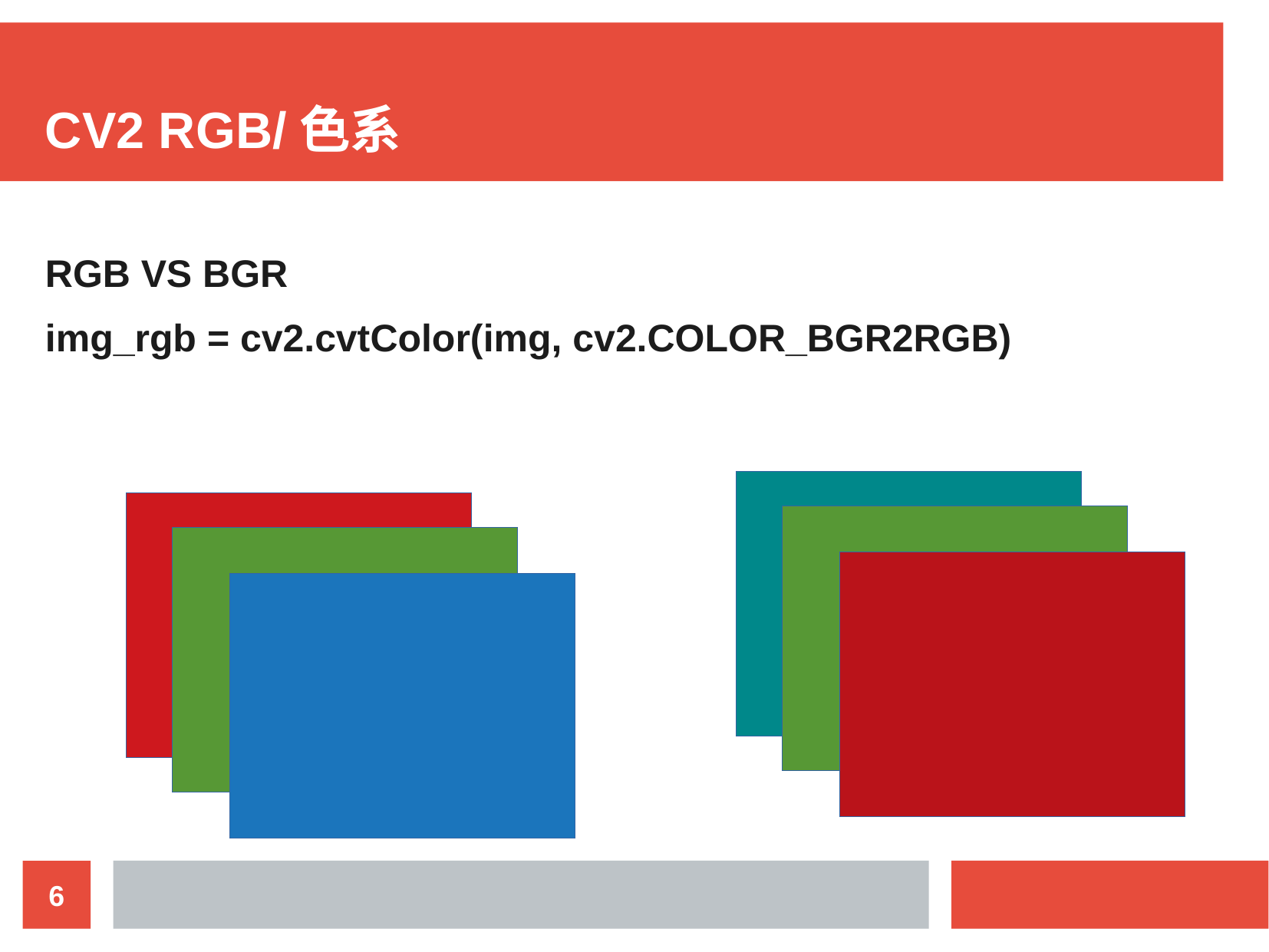

CV2 RGB/色系
RGB VS BGR
img_rgb = cv2.cvtColor(img, cv2.COLOR_BGR2RGB)

6